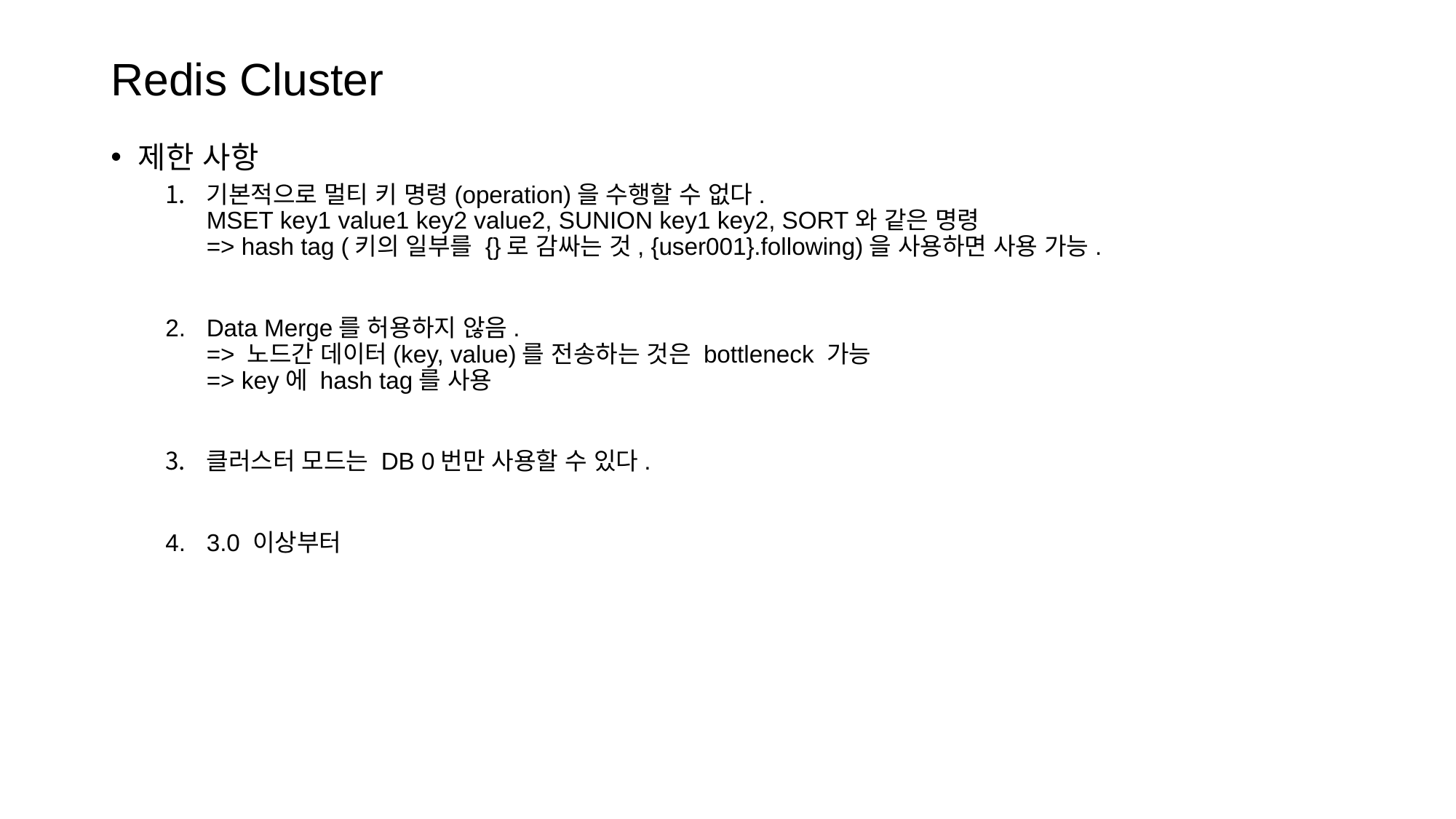

# Redis Cluster
제한 사항
기본적으로 멀티 키 명령(operation)을 수행할 수 없다.
MSET key1 value1 key2 value2, SUNION key1 key2, SORT와 같은 명령
=> hash tag (키의 일부를 {}로 감싸는 것, {user001}.following)을 사용하면 사용 가능.

Data Merge를 허용하지 않음.
=> 노드간 데이터(key, value)를 전송하는 것은 bottleneck 가능
=> key에 hash tag를 사용

클러스터 모드는 DB 0번만 사용할 수 있다.

3.0 이상부터